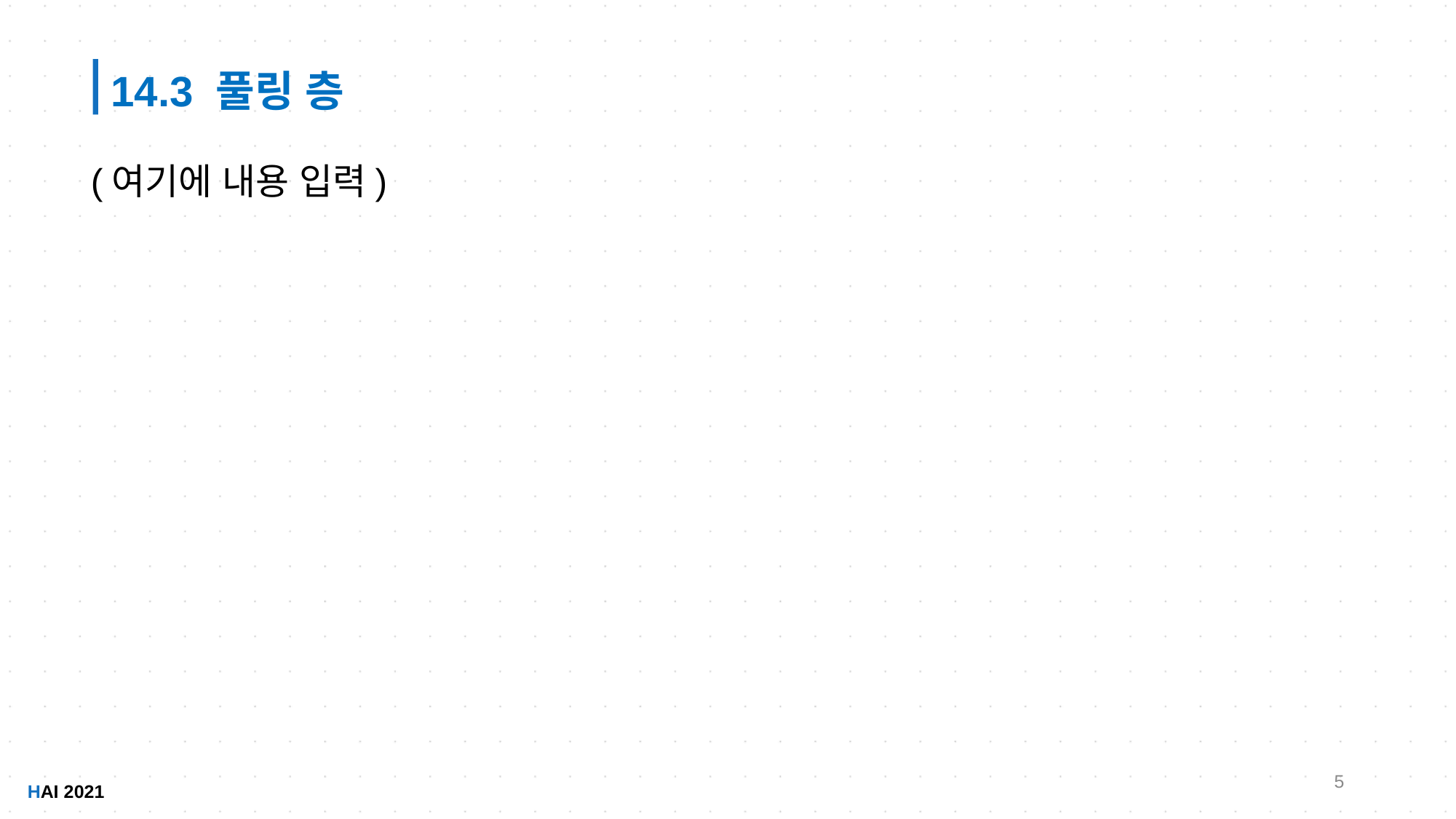

14.3 풀링 층
(여기에 내용 입력)
5
HAI 2021